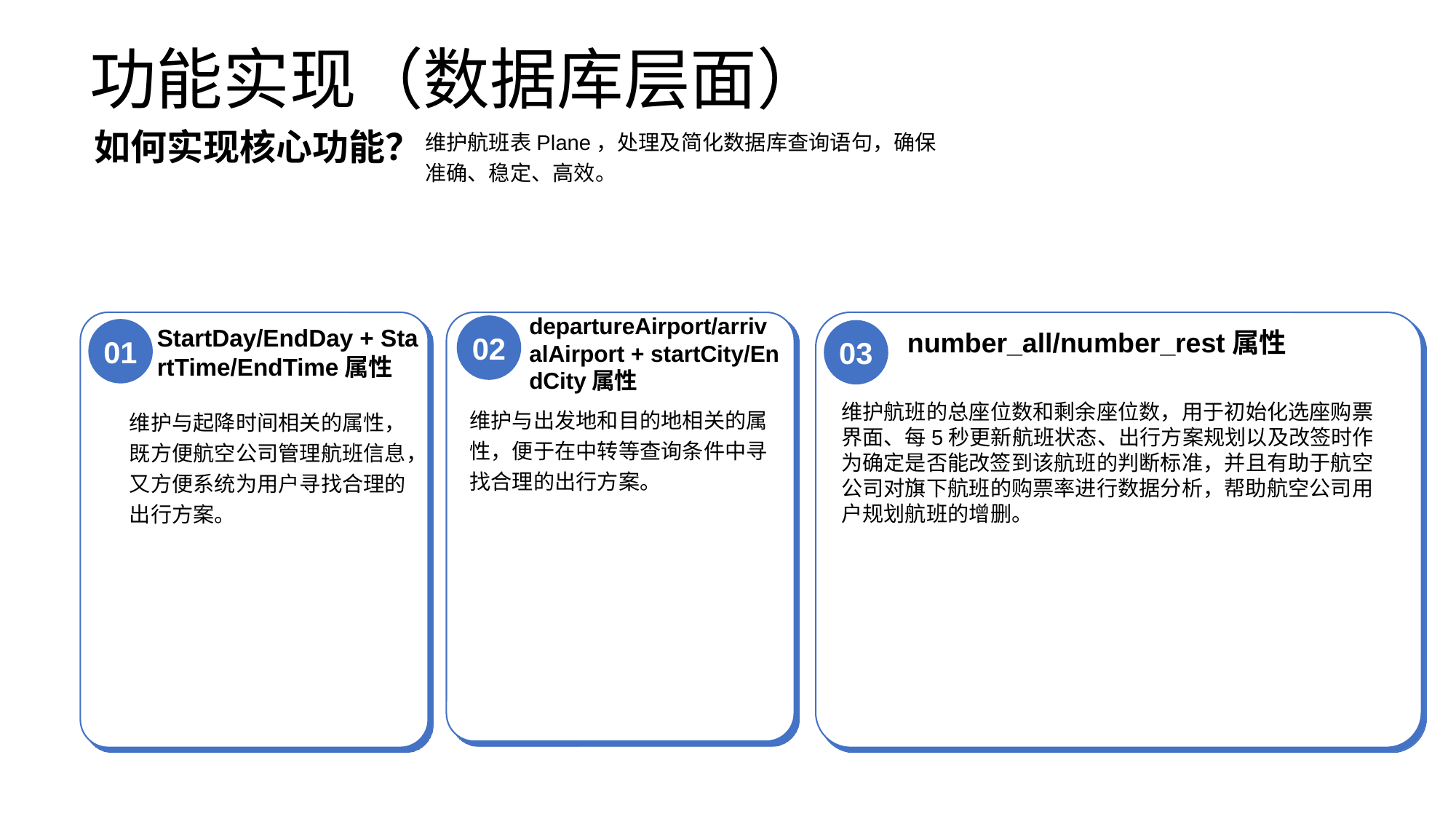

# 功能实现（数据库层面）

03

维护航班表Plane，处理及简化数据库查询语句，确保准确、稳定、高效。
如何实现核心功能？
departureAirport/arriv
alAirport + startCity/En
dCity属性
维护与出发地和目的地相关的属性，便于在中转等查询条件中寻找合理的出行方案。
02

StartDay/EndDay + Sta
rtTime/EndTime属性
维护与起降时间相关的属性，既方便航空公司管理航班信息，又方便系统为用户寻找合理的出行方案。
01

number_all/number_rest属性
维护航班的总座位数和剩余座位数，用于初始化选座购票界面、每5秒更新航班状态、出行方案规划以及改签时作为确定是否能改签到该航班的判断标准，并且有助于航空公司对旗下航班的购票率进行数据分析，帮助航空公司用户规划航班的增删。